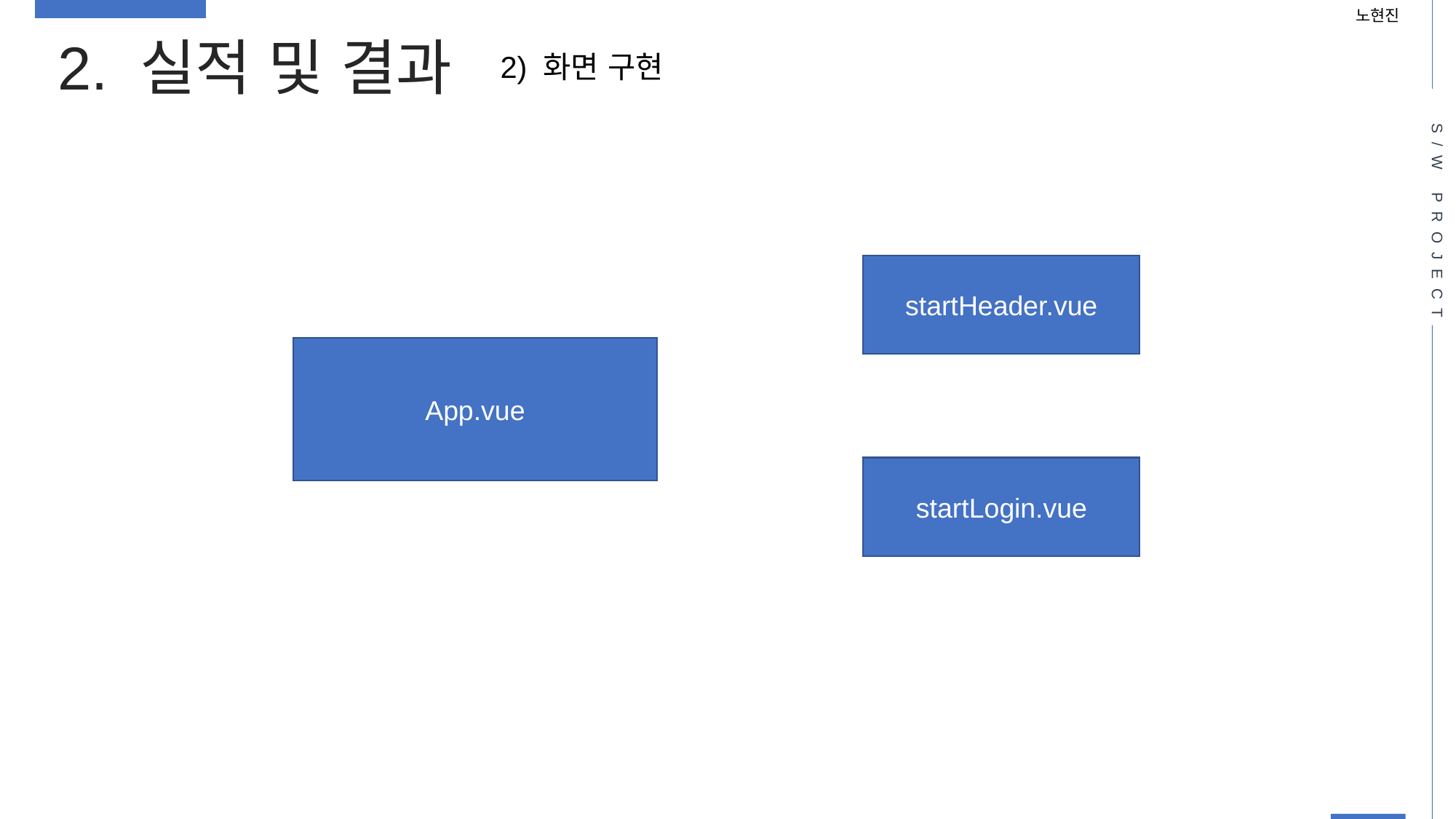

노현진
2. 실적 및 결과
2) 화면 구현
S/W PROJECT
startHeader.vue
App.vue
startLogin.vue